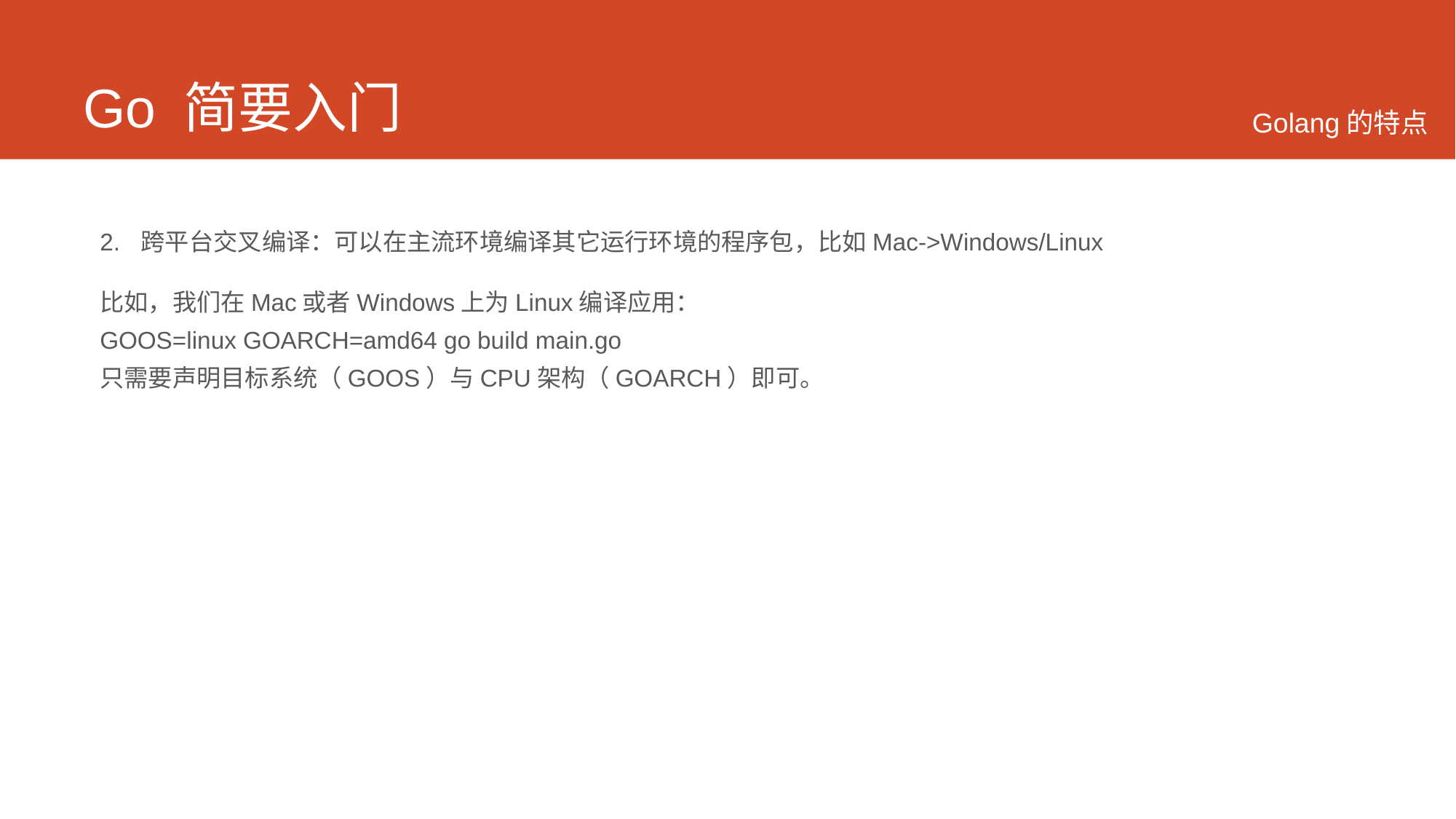

# Go 简要入门
Golang的特点
跨平台交叉编译：可以在主流环境编译其它运行环境的程序包，比如Mac->Windows/Linux
比如，我们在Mac或者Windows上为Linux编译应用：
GOOS=linux GOARCH=amd64 go build main.go
只需要声明目标系统（GOOS）与CPU架构（GOARCH）即可。